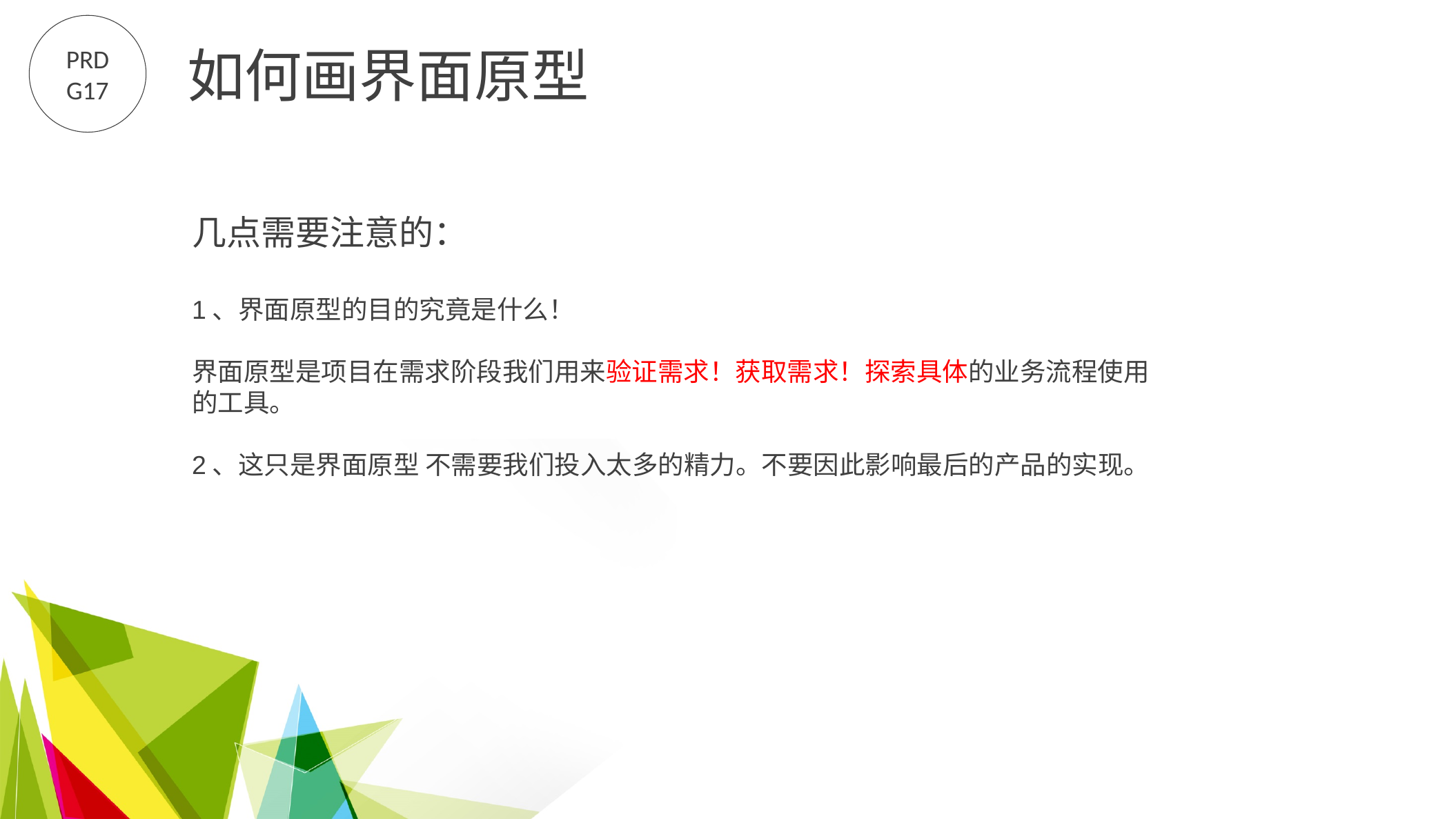

PRD
G17
如何画界面原型
几点需要注意的：

1、界面原型的目的究竟是什么！

界面原型是项目在需求阶段我们用来验证需求！获取需求！探索具体的业务流程使用的工具。

2、这只是界面原型 不需要我们投入太多的精力。不要因此影响最后的产品的实现。